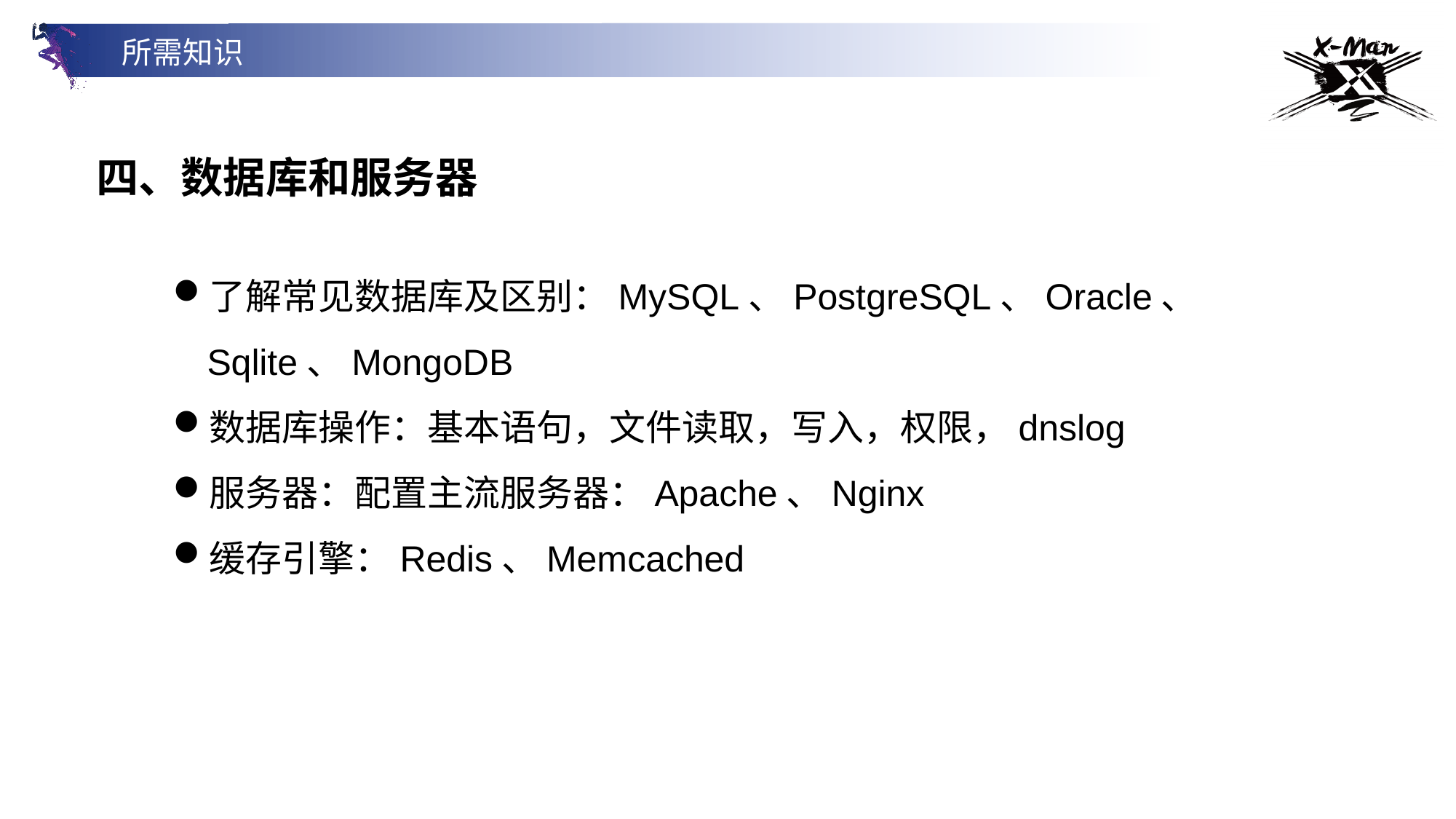

所需知识
四、数据库和服务器
了解常见数据库及区别：MySQL、PostgreSQL、Oracle、Sqlite、MongoDB
数据库操作：基本语句，文件读取，写入，权限，dnslog
服务器：配置主流服务器：Apache、Nginx
缓存引擎：Redis、Memcached